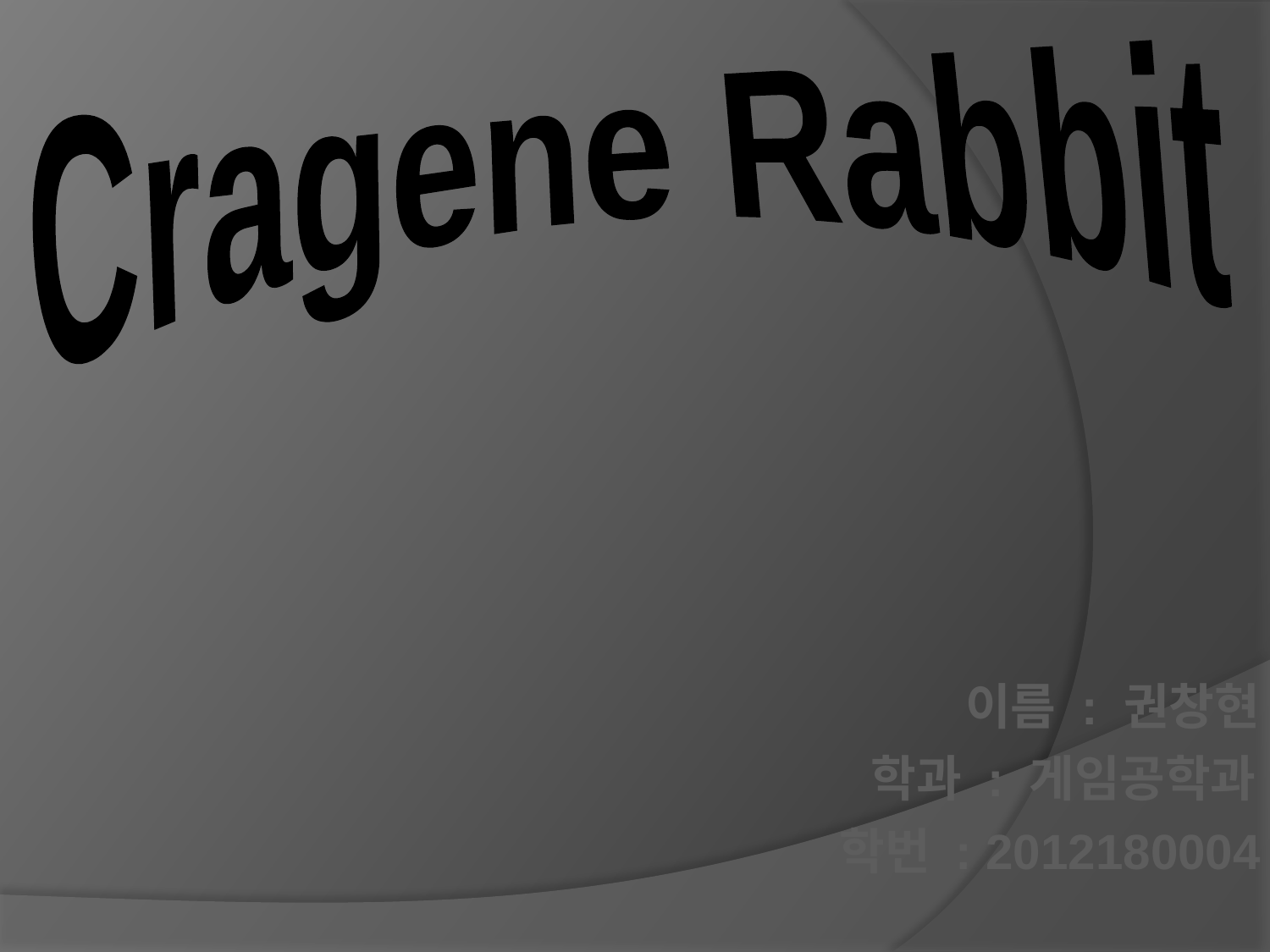

Cragene Rabbit
이름 : 권창현
학과 : 게임공학과
학번 : 2012180004